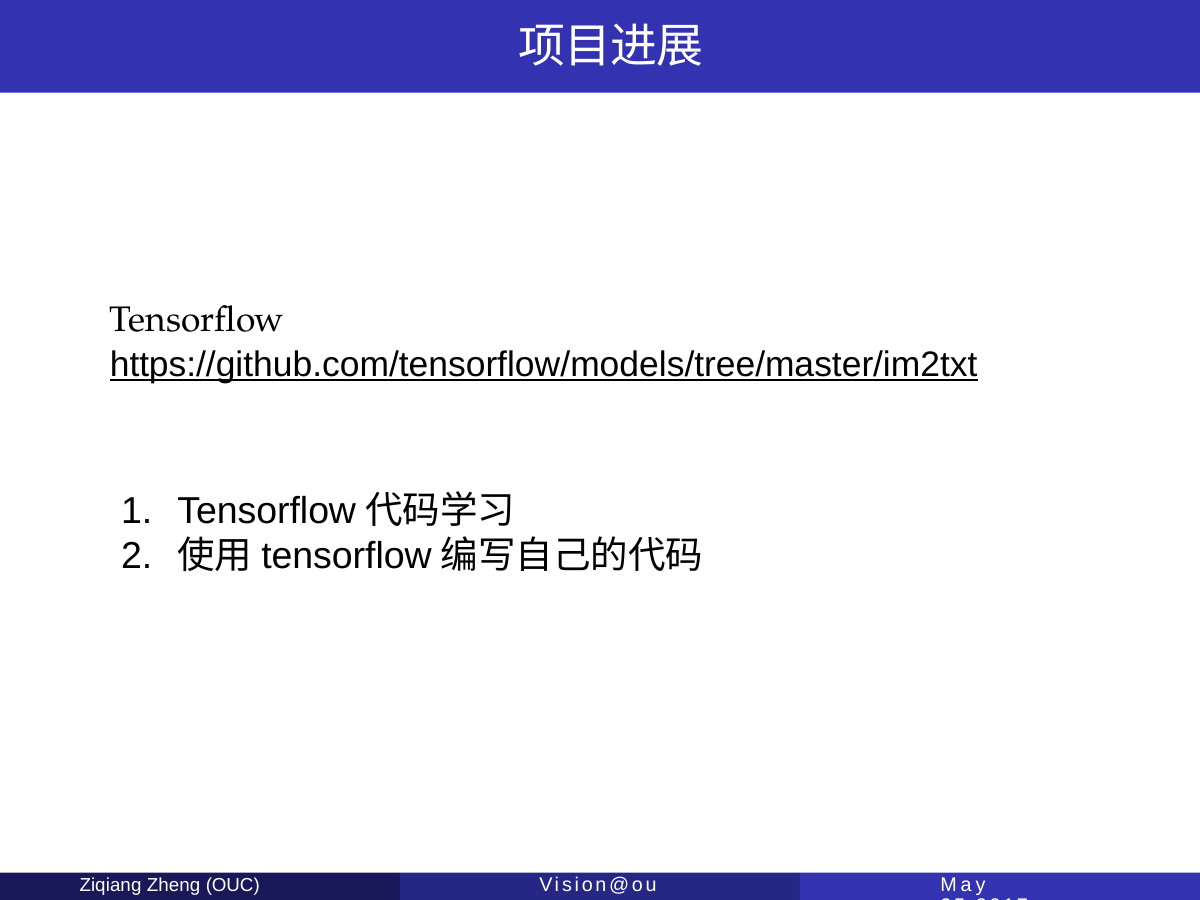

# 项目进展
Tensorflow
https://github.com/tensorflow/models/tree/master/im2txt

Tensorflow代码学习
使用tensorflow编写自己的代码

Ziqiang Zheng (OUC)
Vision@ouc
May 25,2017